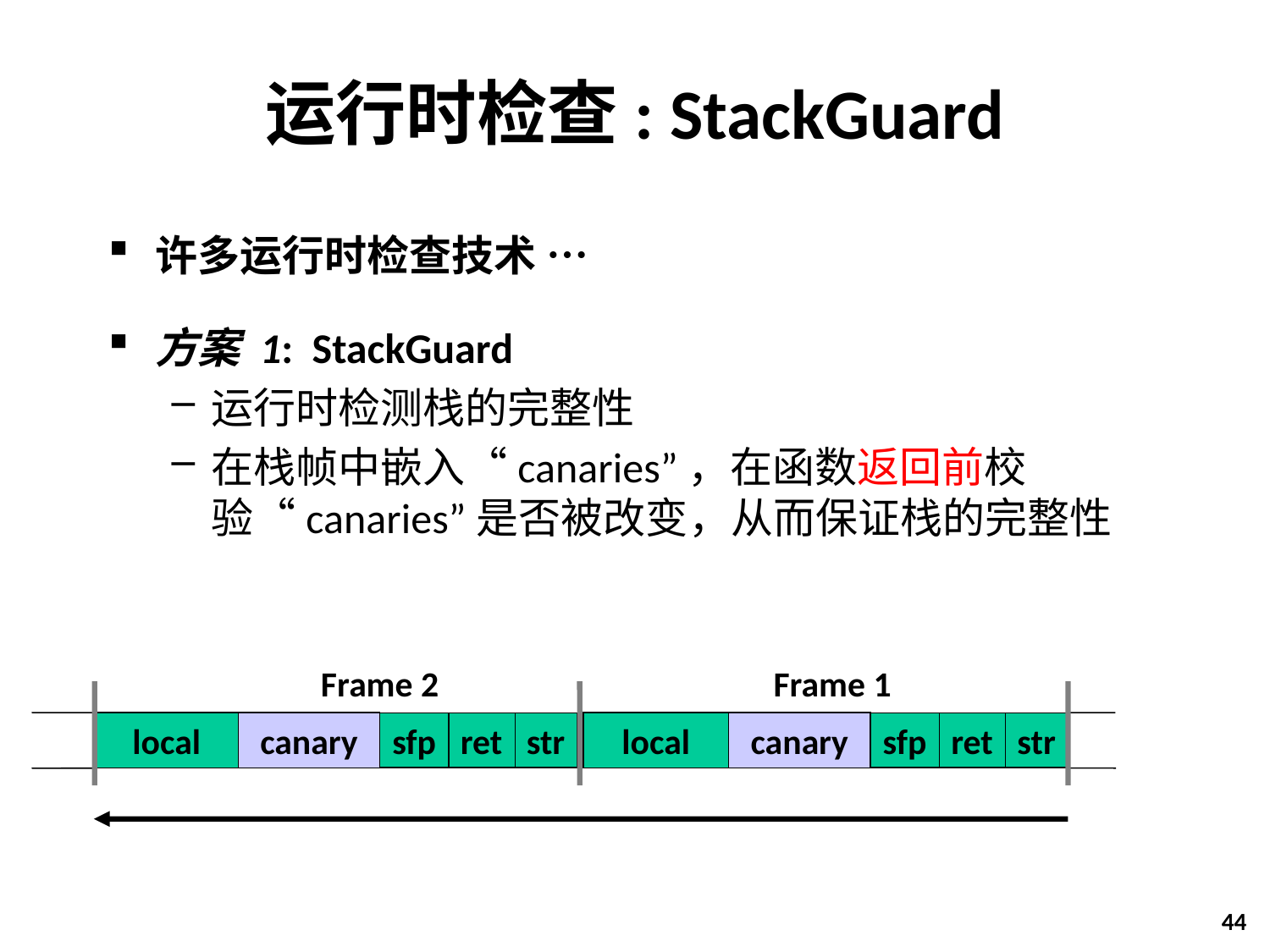

# 运行时检查: StackGuard
许多运行时检查技术 …
方案 1:  StackGuard
运行时检测栈的完整性
在栈帧中嵌入“canaries”，在函数返回前校验“canaries”是否被改变，从而保证栈的完整性
Frame 2
Frame 1

local
canary
sfp
ret
str
sfp
ret
str

local
canary

44